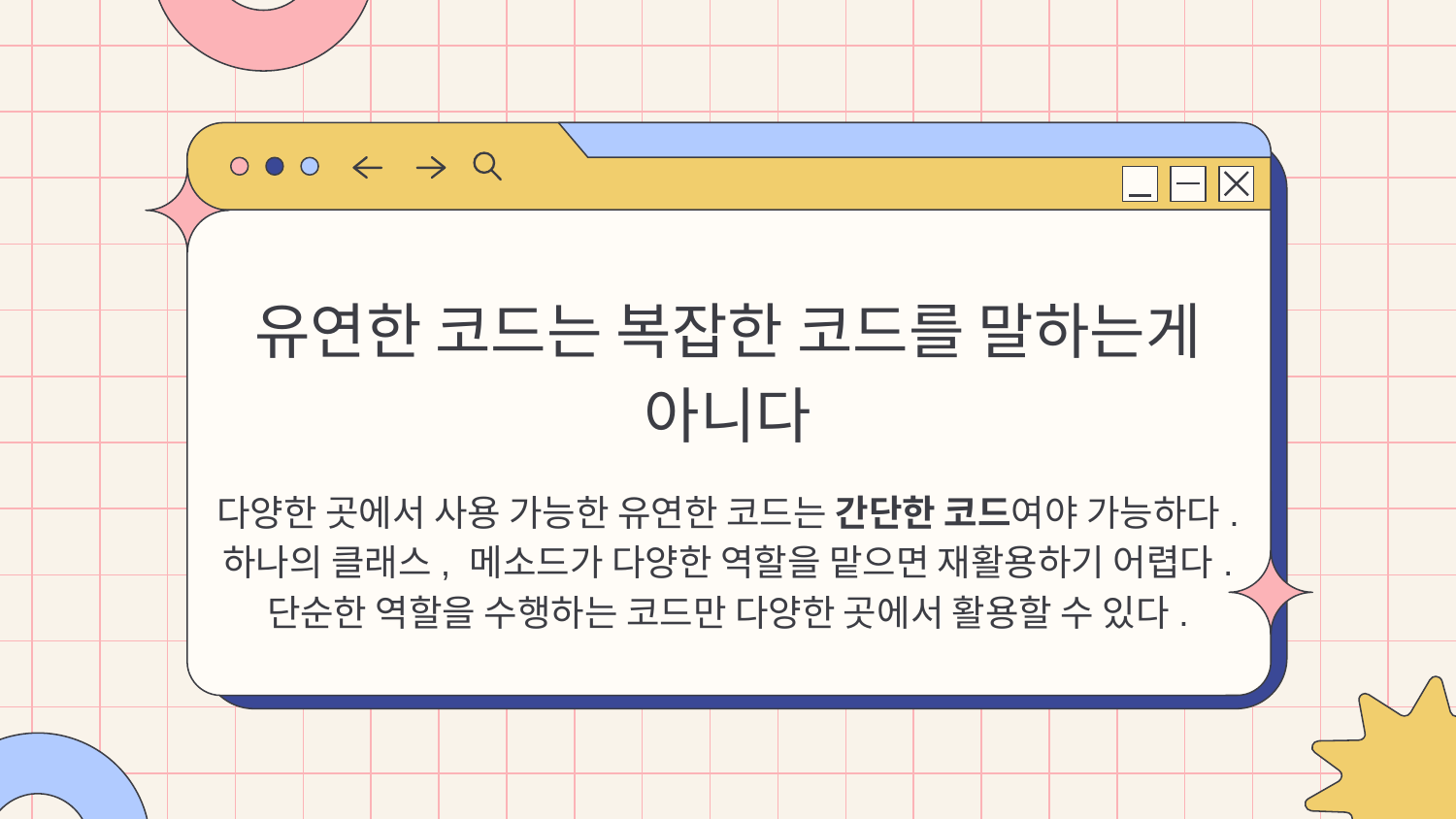

유연한 코드는 복잡한 코드를 말하는게 아니다

다양한 곳에서 사용 가능한 유연한 코드는 간단한 코드여야 가능하다.
하나의 클래스, 메소드가 다양한 역할을 맡으면 재활용하기 어렵다.
단순한 역할을 수행하는 코드만 다양한 곳에서 활용할 수 있다.